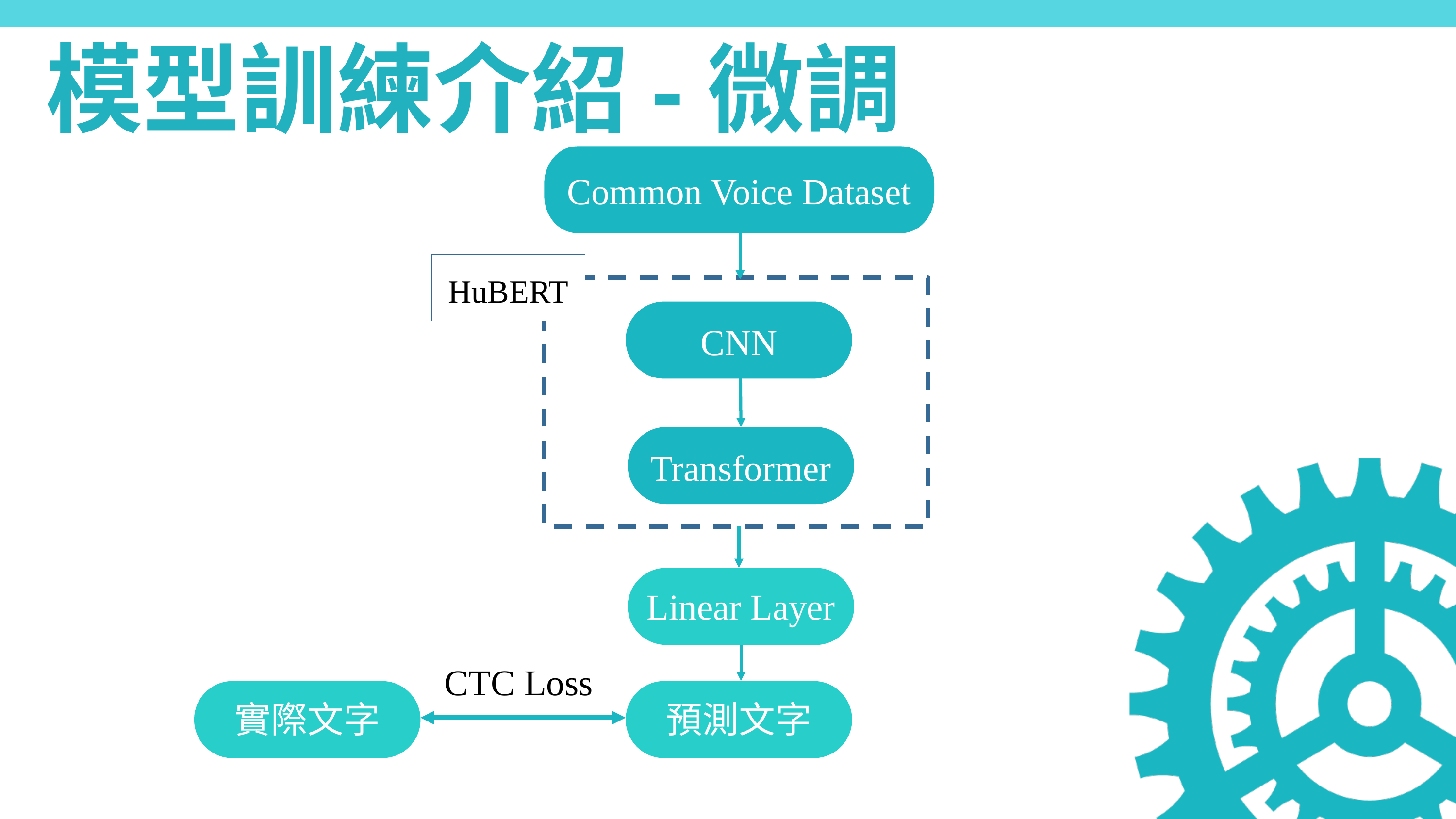

模型訓練介紹-微調
Common Voice Dataset

HuBERT

CNN

Transformer

Linear Layer

CTC Loss
實際文字

預測文字